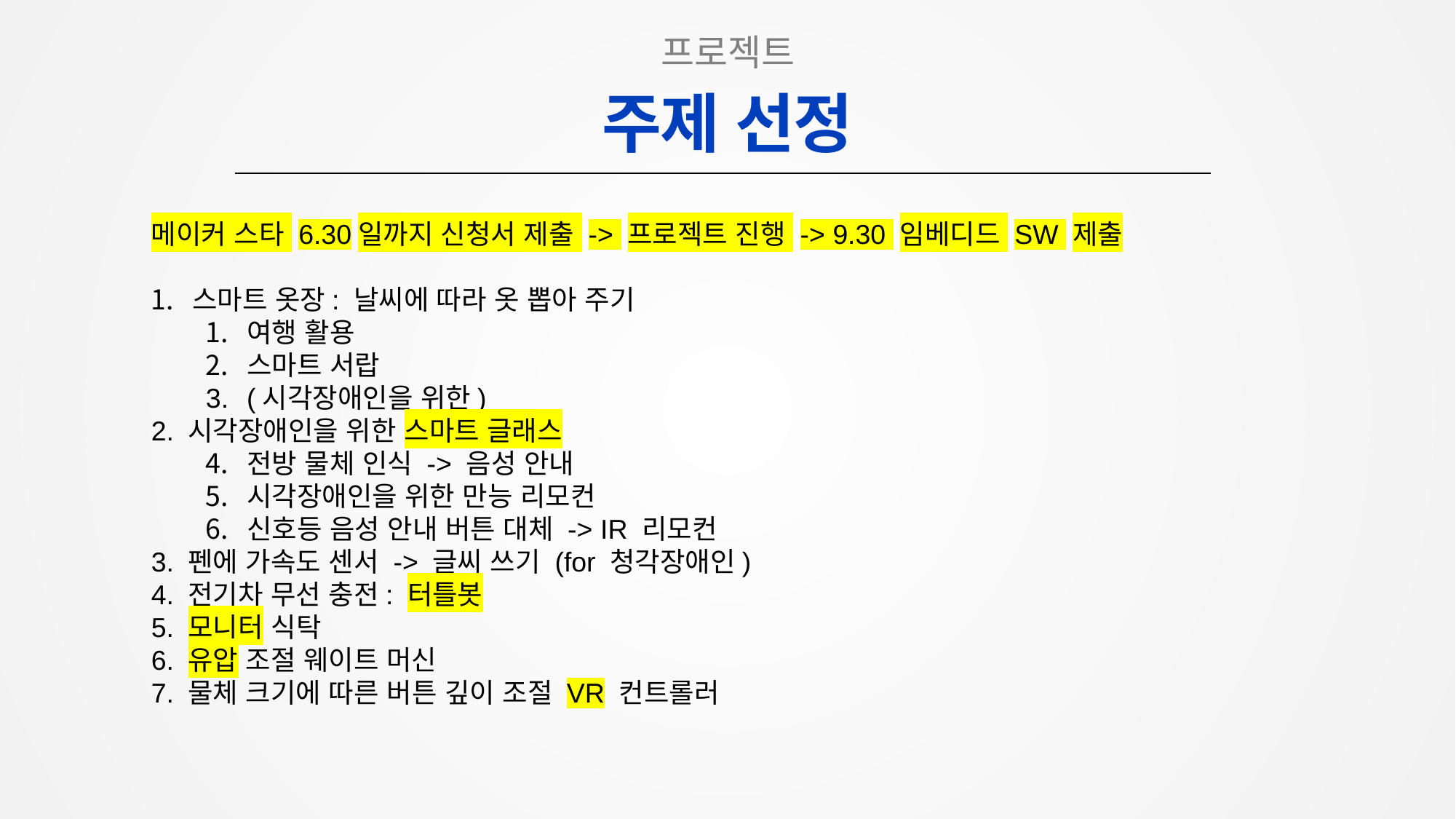

프로젝트
주제 선정
메이커 스타 6.30일까지 신청서 제출 -> 프로젝트 진행 -> 9.30 임베디드 SW 제출

스마트 옷장: 날씨에 따라 옷 뽑아 주기
여행 활용
스마트 서랍
(시각장애인을 위한)
2. 시각장애인을 위한 스마트 글래스
전방 물체 인식 -> 음성 안내
시각장애인을 위한 만능 리모컨
신호등 음성 안내 버튼 대체 -> IR 리모컨
3. 펜에 가속도 센서 -> 글씨 쓰기 (for 청각장애인)
4. 전기차 무선 충전: 터틀봇
5. 모니터 식탁
6. 유압 조절 웨이트 머신
7. 물체 크기에 따른 버튼 깊이 조절 VR 컨트롤러